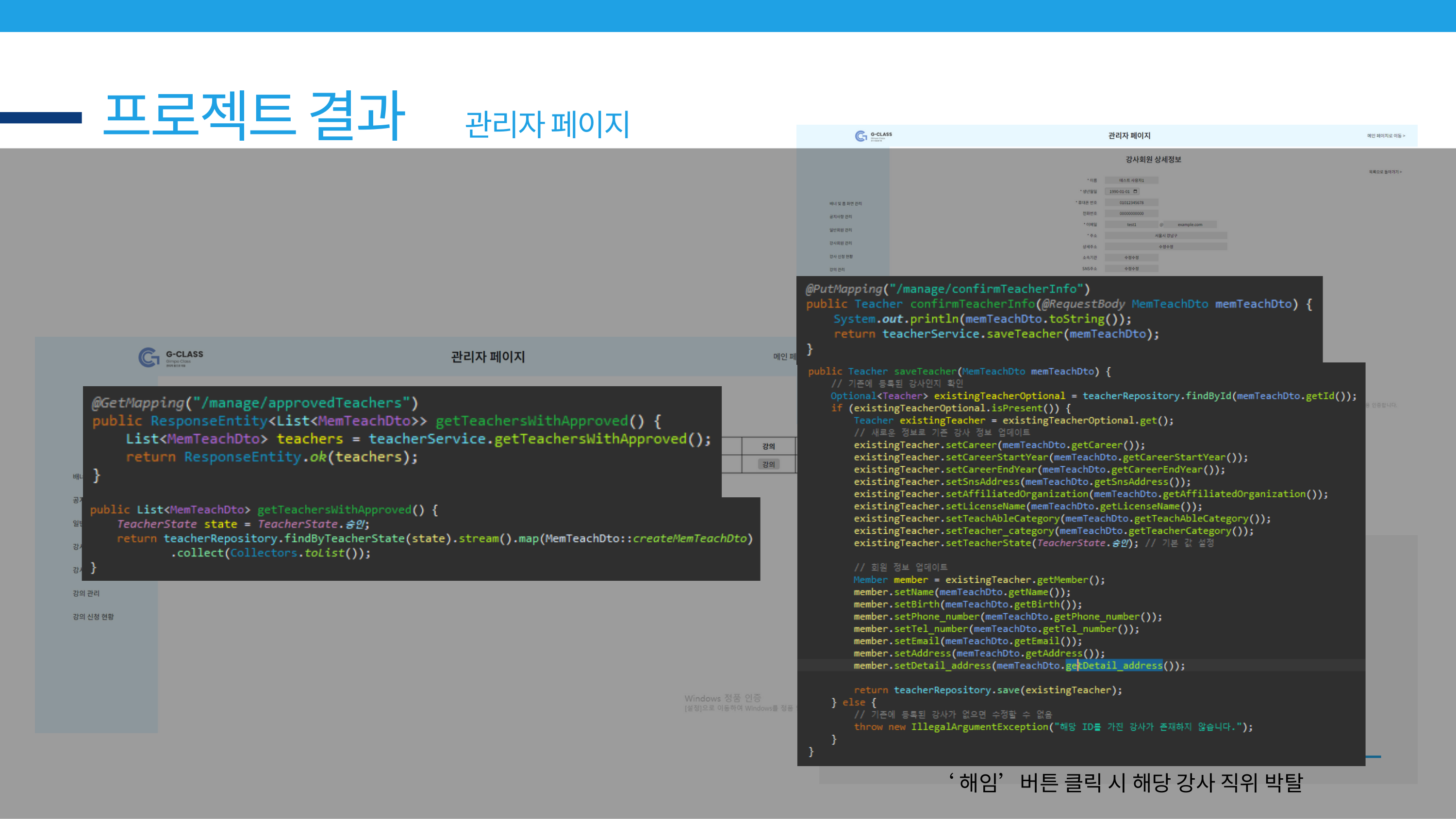

프로젝트 결과
관리자 페이지

검색 기능 동일
‘강의’버튼 클릭 시 강의 관리 페이지로 이동
‘정보’버튼 클릭 시 해당 강사의 정보로 이동
초기 상태 - 모든 입력 칸 비활성화
‘수정’버튼 클릭 시 모든 입력칸 활성화
‘완료’버튼 클릭 시 강사정보 수정
‘해임’버튼 클릭 시 해당 강사 직위 박탈